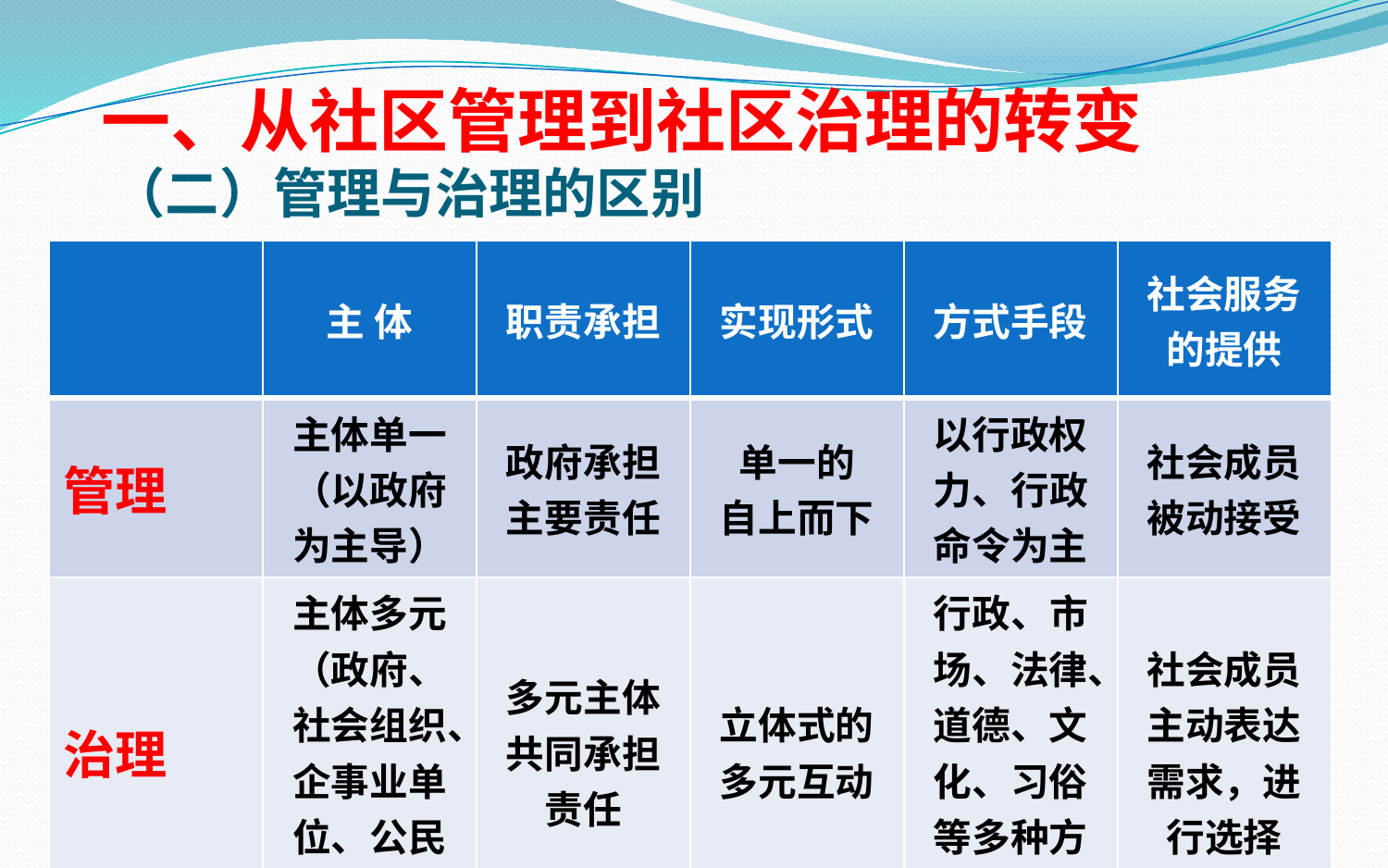

一、从社区管理到社区治理的转变
# （二）管理与治理的区别
|  | 主 体 | 职责承担 | 实现形式 | 方式手段 | 社会服务的提供 |
| --- | --- | --- | --- | --- | --- |
| 管理 | 主体单一（以政府为主导） | 政府承担主要责任 | 单一的 自上而下 | 以行政权力、行政命令为主 | 社会成员被动接受 |
| 治理 | 主体多元（政府、社会组织、企事业单位、公民等） | 多元主体共同承担责任 | 立体式的多元互动 | 行政、市场、法律、道德、文化、习俗等多种方式 | 社会成员主动表达需求，进行选择 |